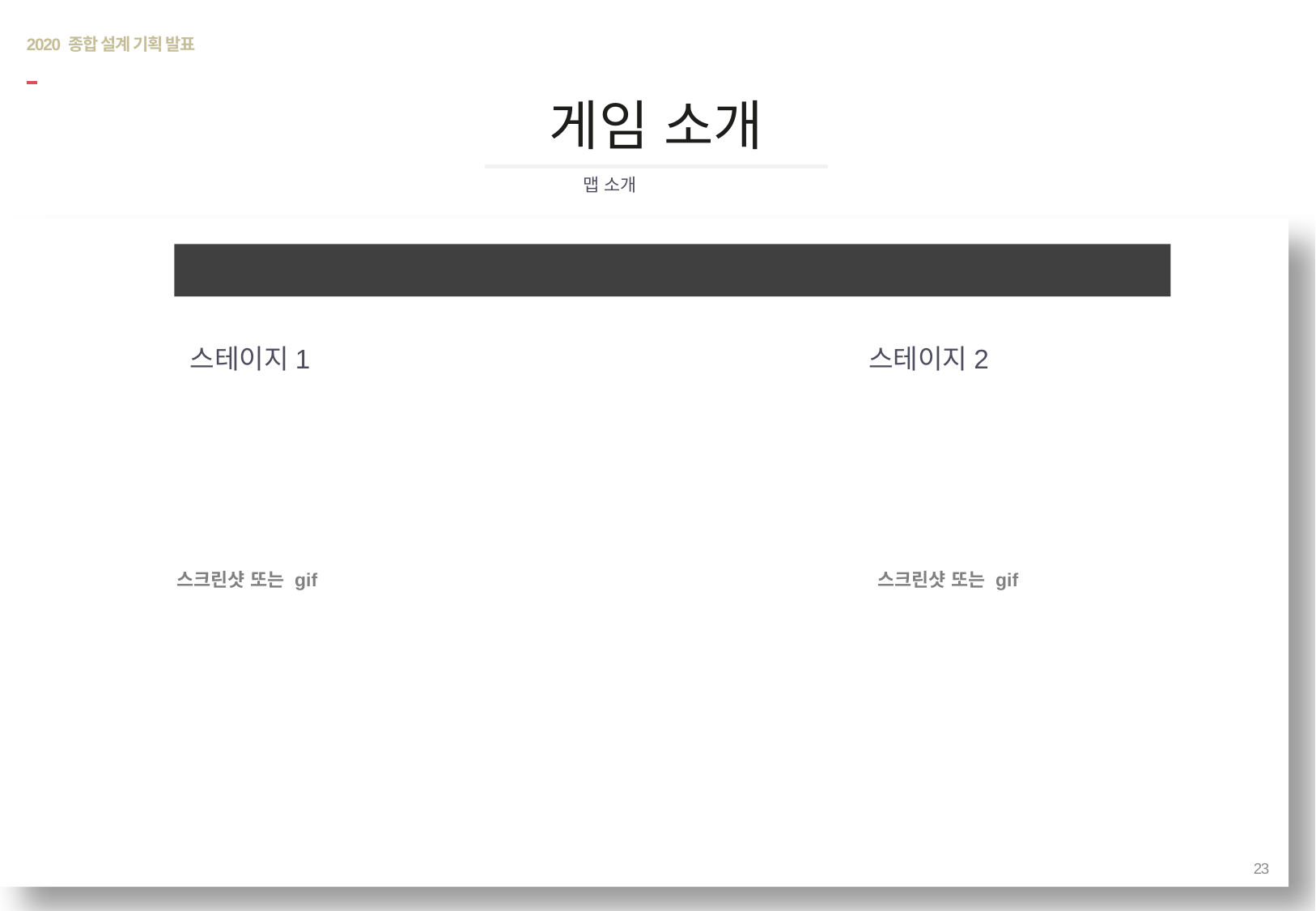

# 2020 종합 설계 기획 발표
게임 소개
맵 소개

스테이지 스크린샷
스테이지1
스테이지2
스크린샷 또는 gif
스크린샷 또는 gif
23